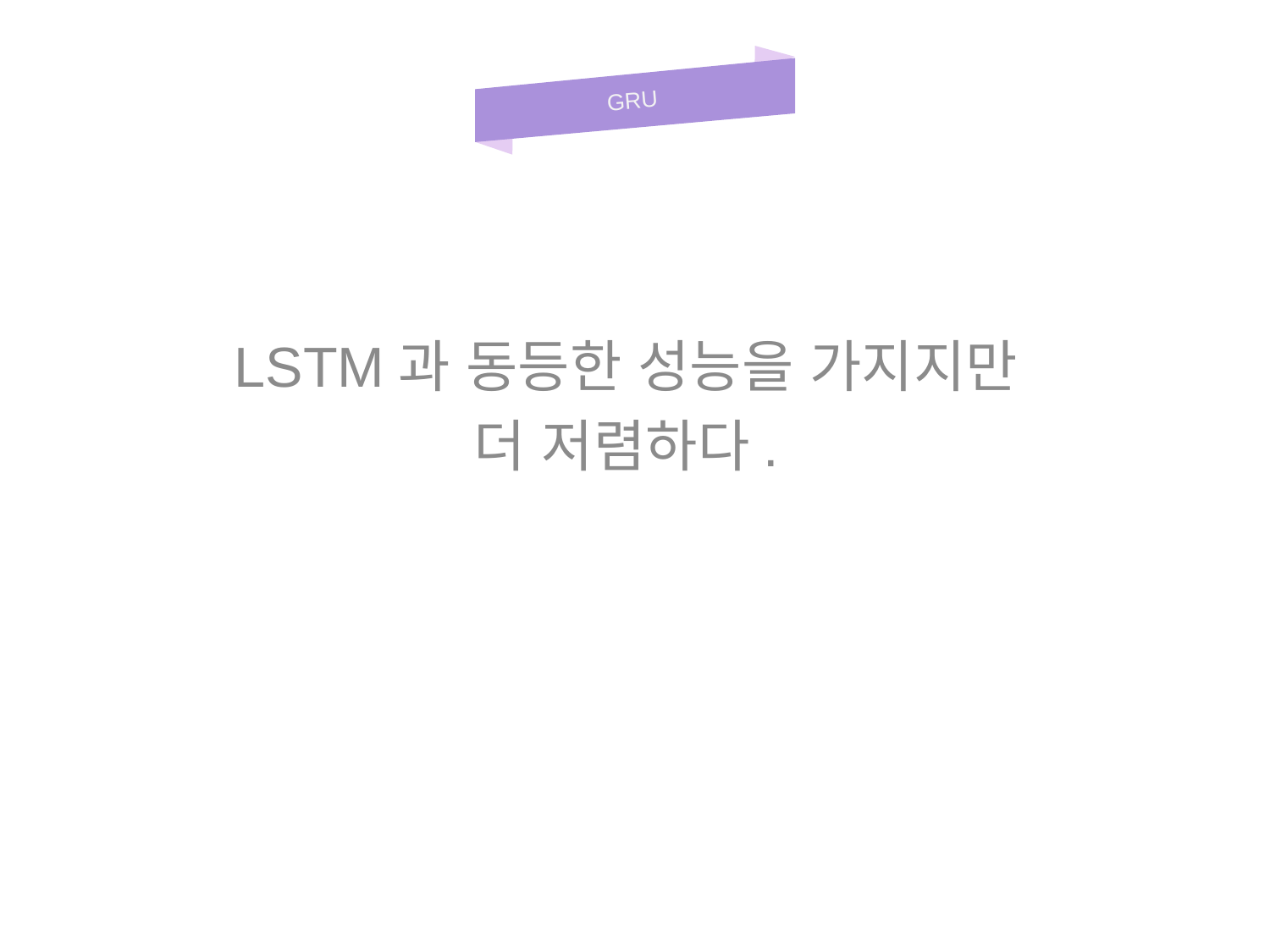

GRU

LSTM과 동등한 성능을 가지지만
더 저렴하다.